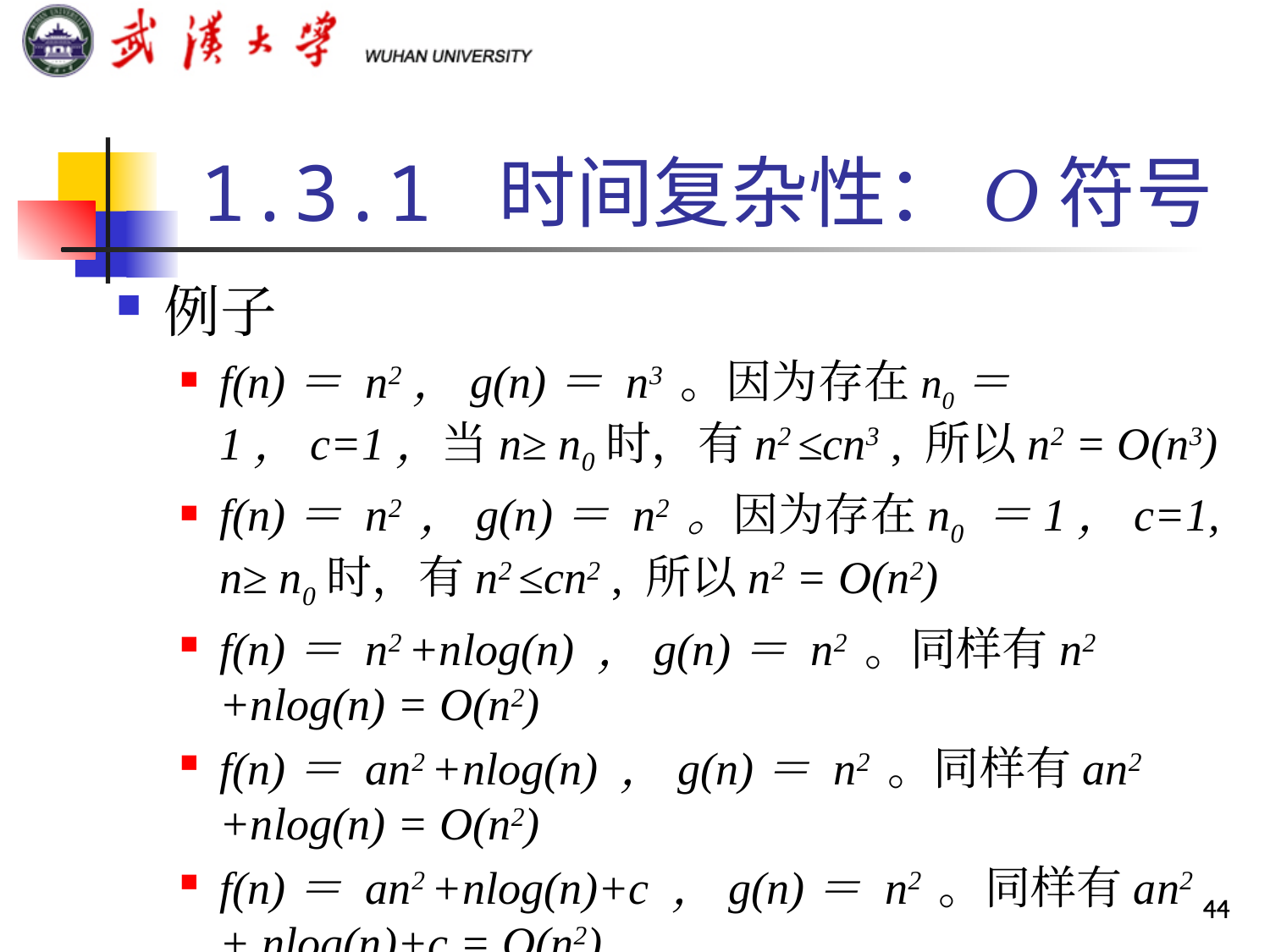

1.3.1 时间复杂性：O符号
例子
f(n)＝ n2，g(n)＝ n3 。因为存在n0＝1，c=1，当n≥ n0时，有n2 ≤cn3 , 所以n2 = O(n3)
f(n)＝ n2 ，g(n)＝ n2 。因为存在n0 ＝1，c=1, n≥ n0时，有n2 ≤cn2 , 所以n2 = O(n2)
f(n)＝ n2 +nlog(n) ，g(n)＝ n2 。同样有n2 +nlog(n) = O(n2)
f(n)＝ an2 +nlog(n) ，g(n)＝ n2 。同样有an2 +nlog(n) = O(n2)
f(n)＝ an2 +nlog(n)+c ，g(n)＝ n2 。同样有an2 + nlog(n)+c = O(n2)

44